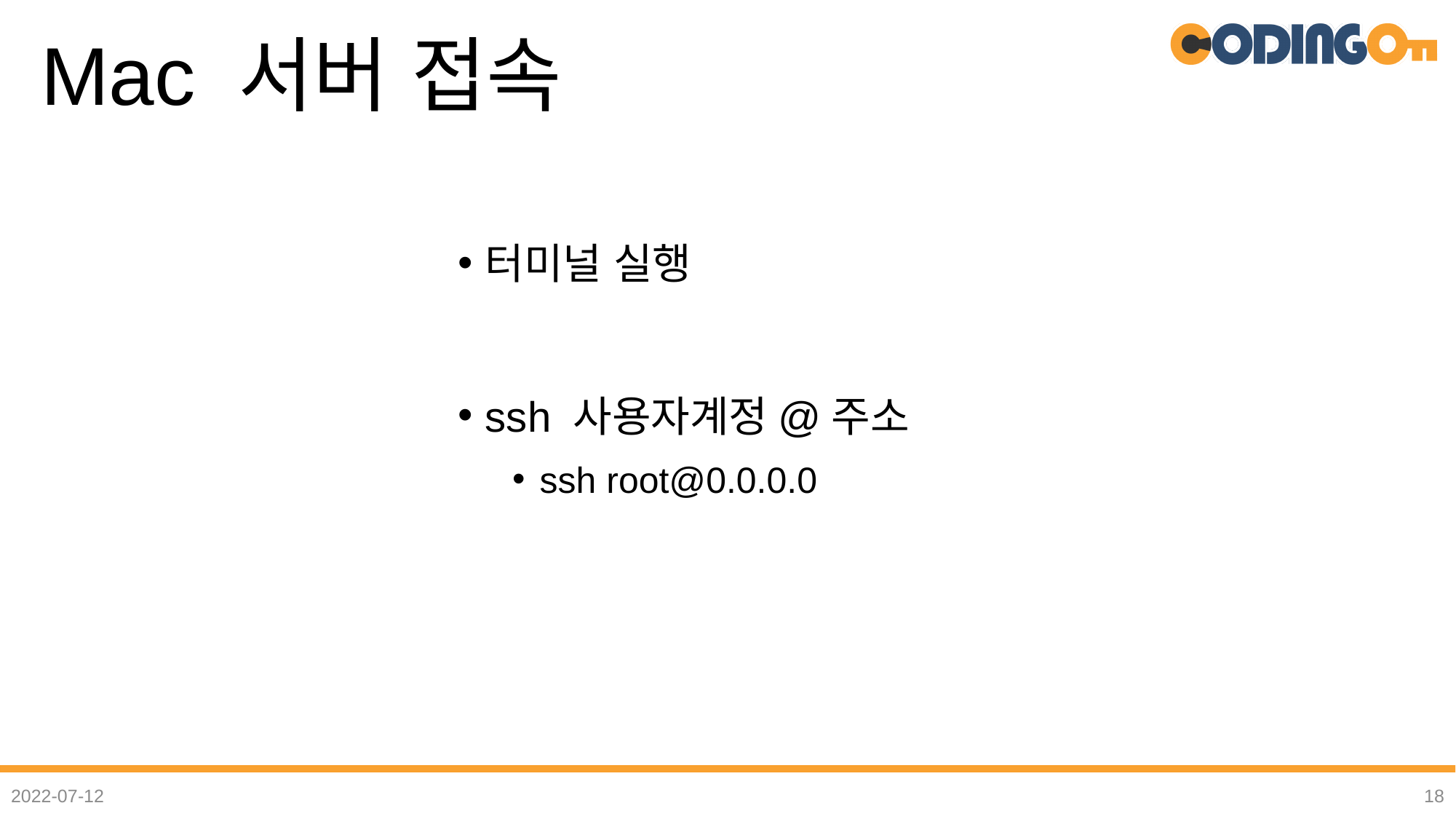

# Mac 서버 접속
터미널 실행

ssh 사용자계정@주소
ssh root@0.0.0.0
2022-07-12
18